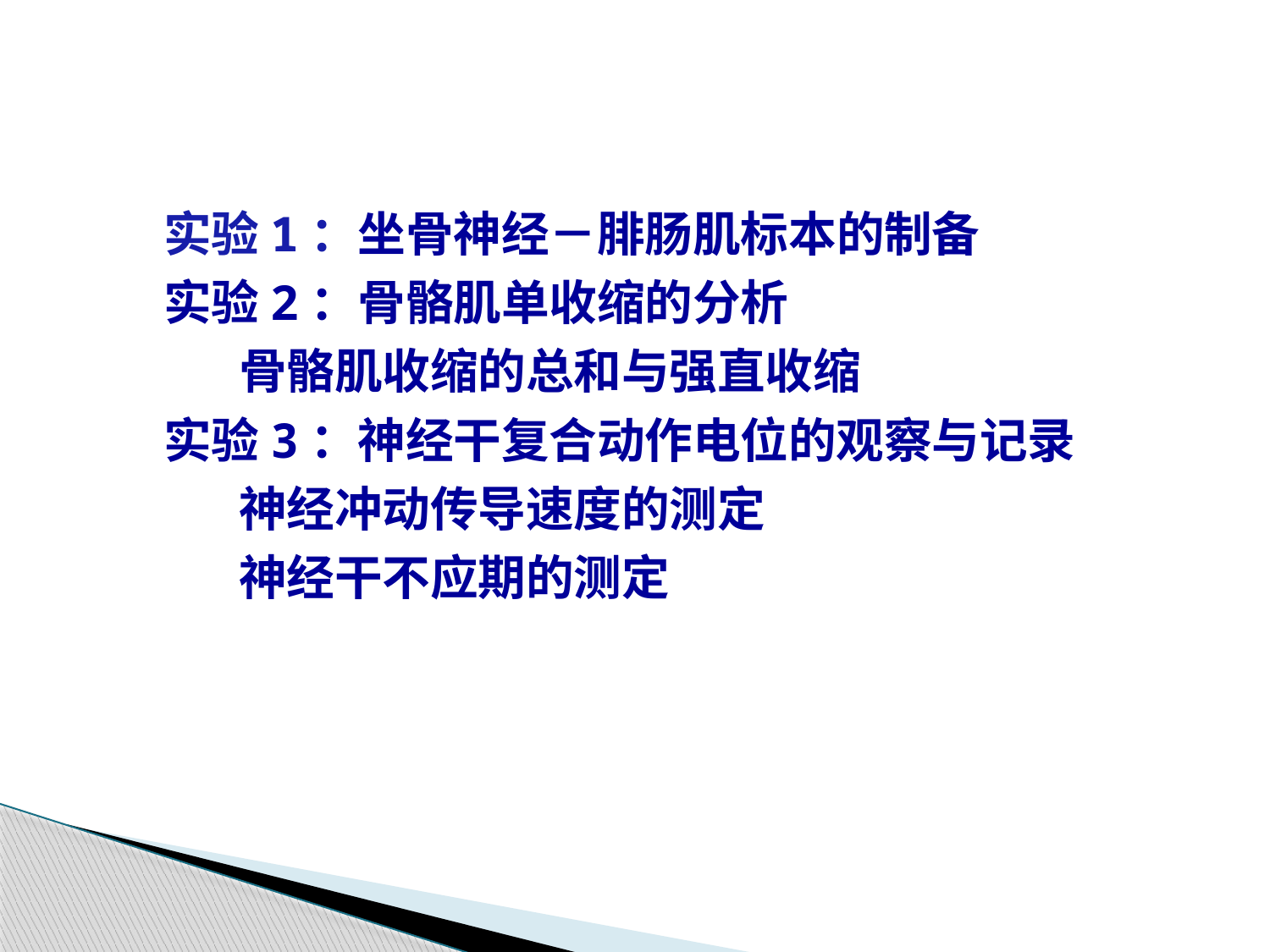

# 实验1：坐骨神经－腓肠肌标本的制备 实验2：骨骼肌单收缩的分析 骨骼肌收缩的总和与强直收缩 实验3：神经干复合动作电位的观察与记录 神经冲动传导速度的测定 神经干不应期的测定